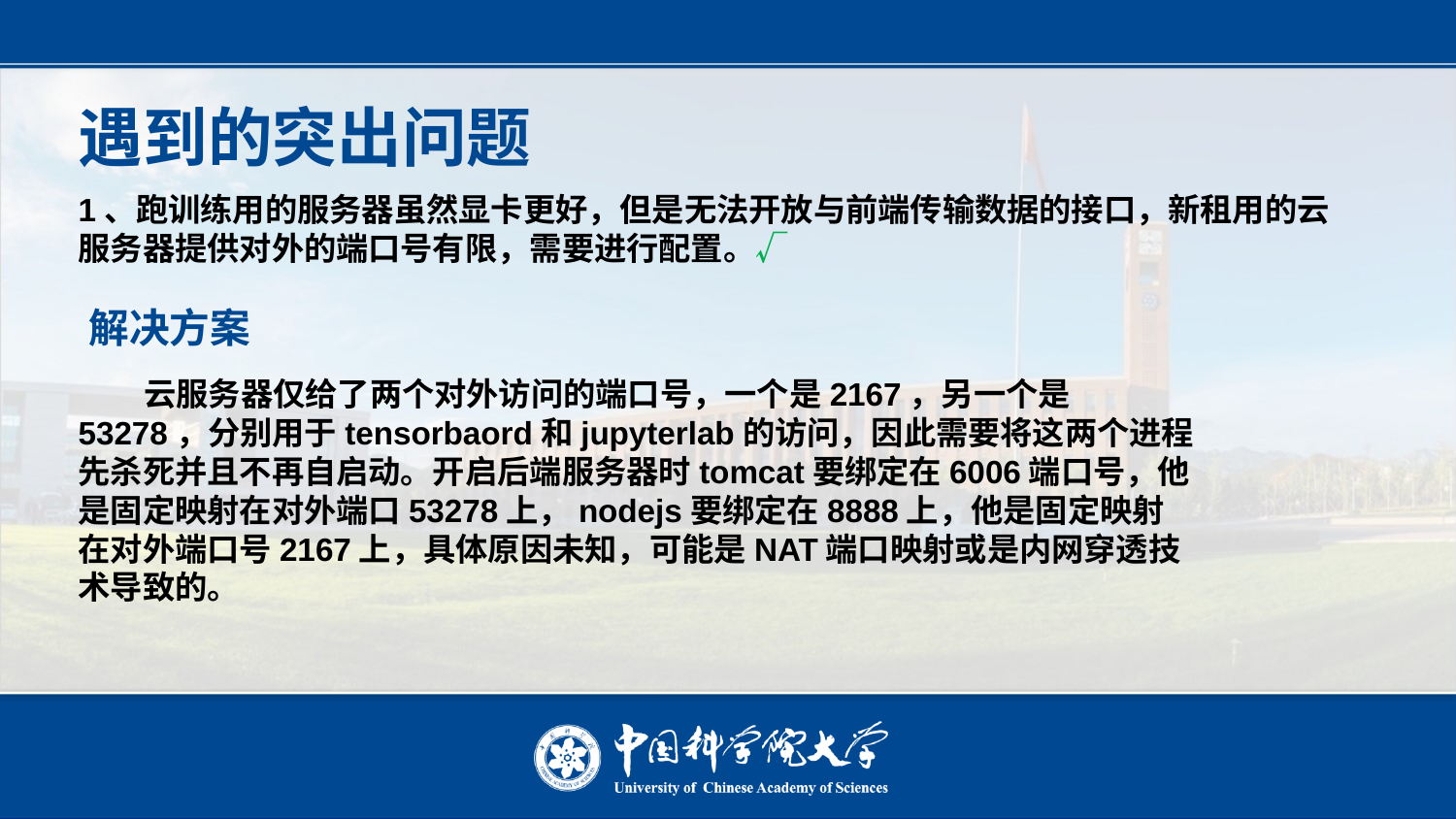

遇到的突出问题
1、跑训练用的服务器虽然显卡更好，但是无法开放与前端传输数据的接口，新租用的云服务器提供对外的端口号有限，需要进行配置。√
解决方案
        云服务器仅给了两个对外访问的端口号，一个是2167，另一个是53278，分别用于tensorbaord和jupyterlab的访问，因此需要将这两个进程先杀死并且不再自启动。开启后端服务器时tomcat要绑定在6006端口号，他是固定映射在对外端口53278上，nodejs要绑定在8888上，他是固定映射在对外端口号2167上，具体原因未知，可能是NAT端口映射或是内网穿透技术导致的。